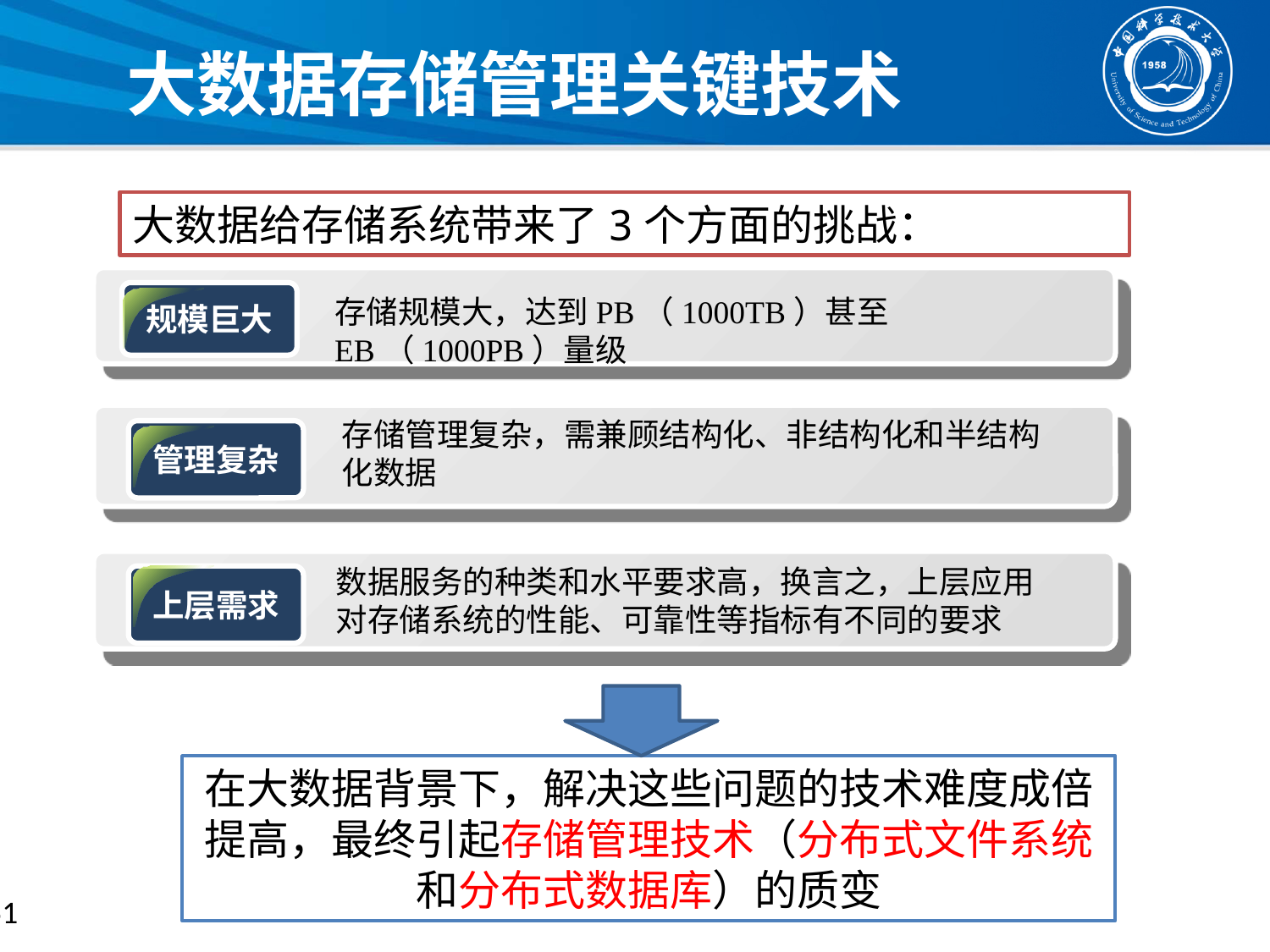

# 大数据存储管理关键技术
大数据给存储系统带来了3个方面的挑战：

规模巨大

管理复杂

上层需求

存储规模大，达到PB（1000TB）甚至EB（1000PB）量级
存储管理复杂，需兼顾结构化、非结构化和半结构化数据
数据服务的种类和水平要求高，换言之，上层应用对存储系统的性能、可靠性等指标有不同的要求

在大数据背景下，解决这些问题的技术难度成倍提高，最终引起存储管理技术（分布式文件系统和分布式数据库）的质变